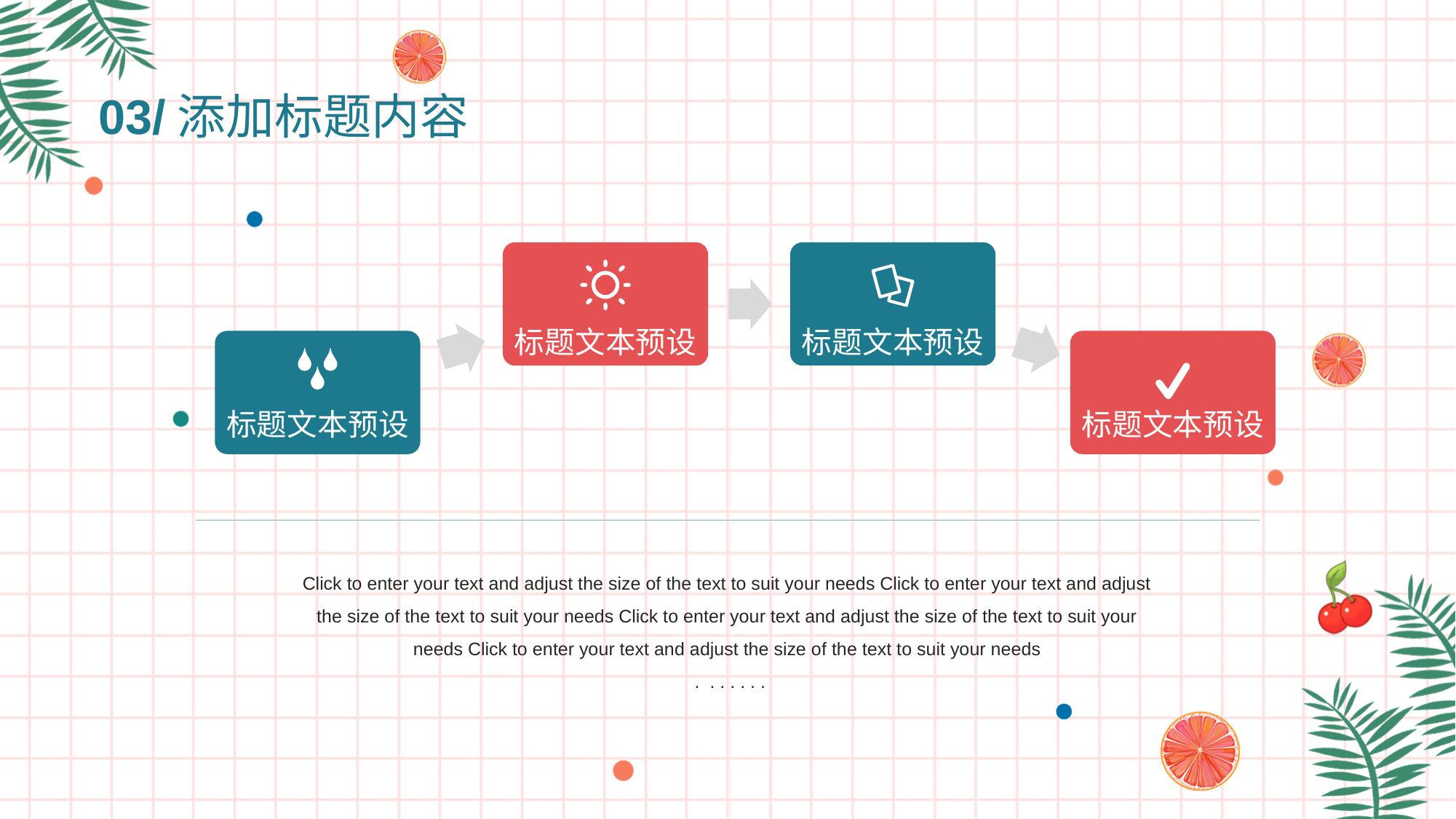

03/添加标题内容

标题文本预设
标题文本预设

标题文本预设
标题文本预设
Click to enter your text and adjust the size of the text to suit your needs Click to enter your text and adjust the size of the text to suit your needs Click to enter your text and adjust the size of the text to suit your needs Click to enter your text and adjust the size of the text to suit your needs
 .  . . . . . .